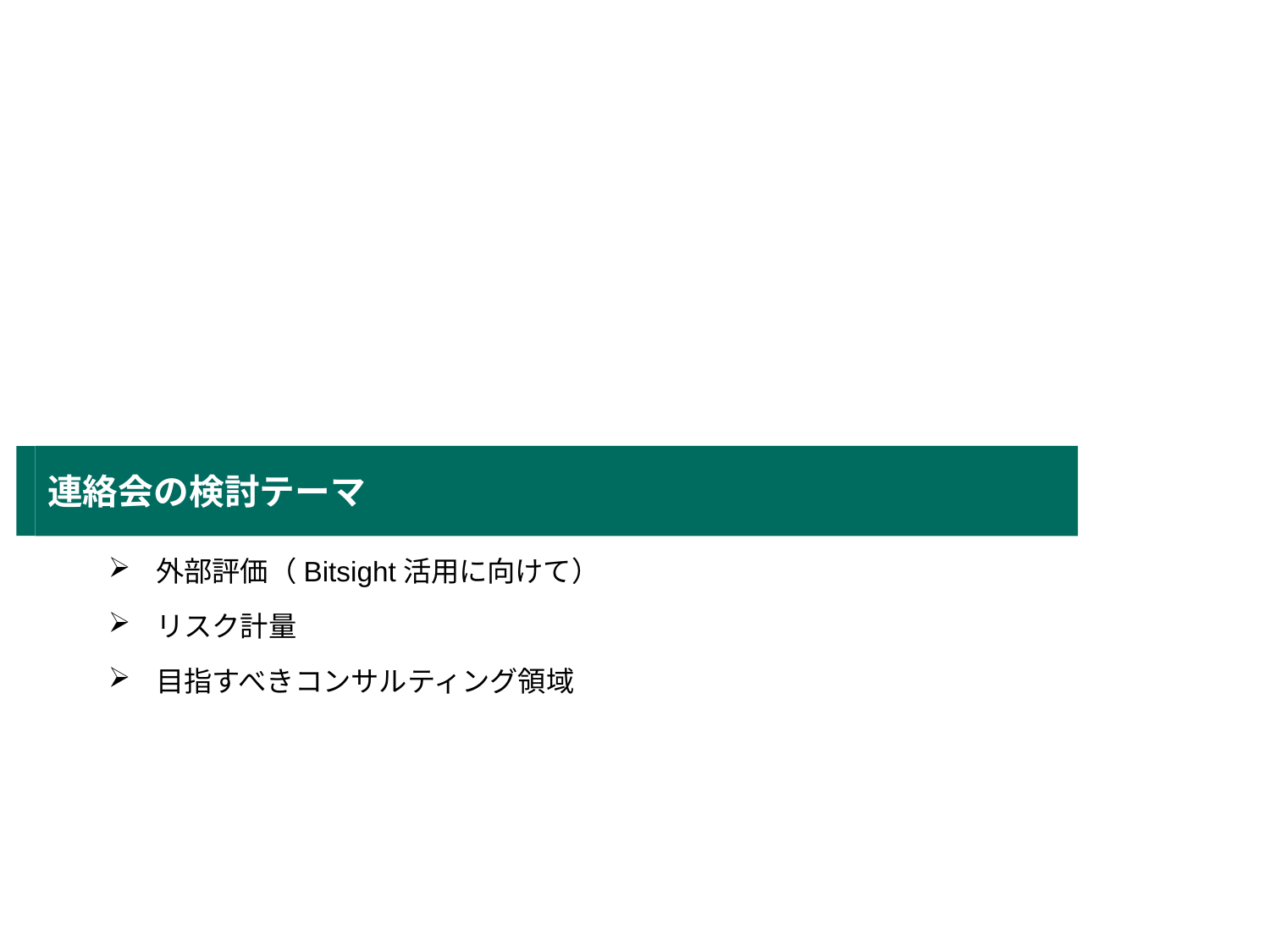

# 連絡会の検討テーマ
外部評価（Bitsight活用に向けて）
リスク計量
目指すべきコンサルティング領域